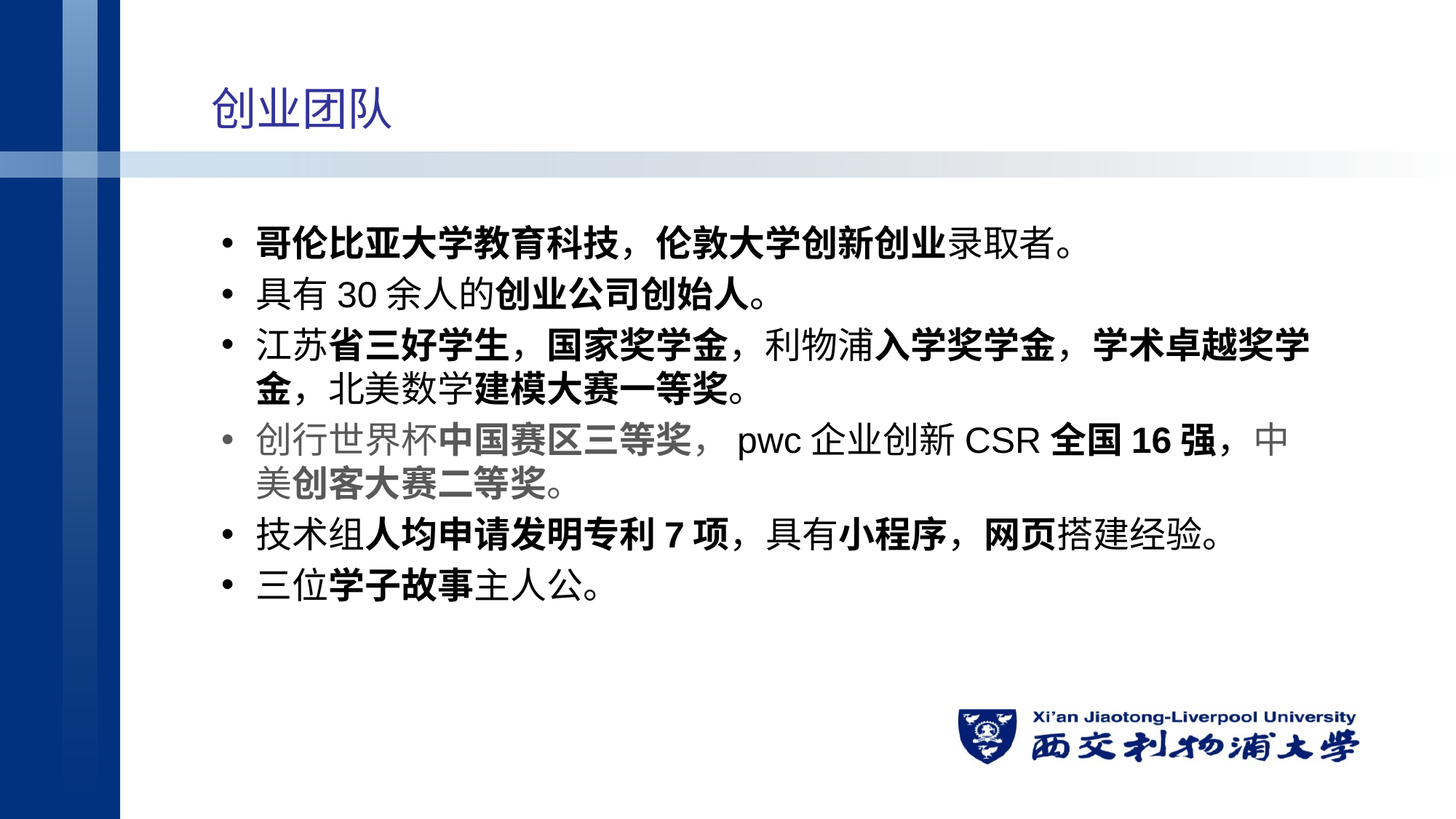

# 创业团队
哥伦比亚大学教育科技，伦敦大学创新创业录取者。
具有30余人的创业公司创始人。
江苏省三好学生，国家奖学金，利物浦入学奖学金，学术卓越奖学金，北美数学建模大赛一等奖。
创行世界杯中国赛区三等奖，pwc企业创新CSR全国16强，中美创客大赛二等奖。
技术组人均申请发明专利7项，具有小程序，网页搭建经验。
三位学子故事主人公。